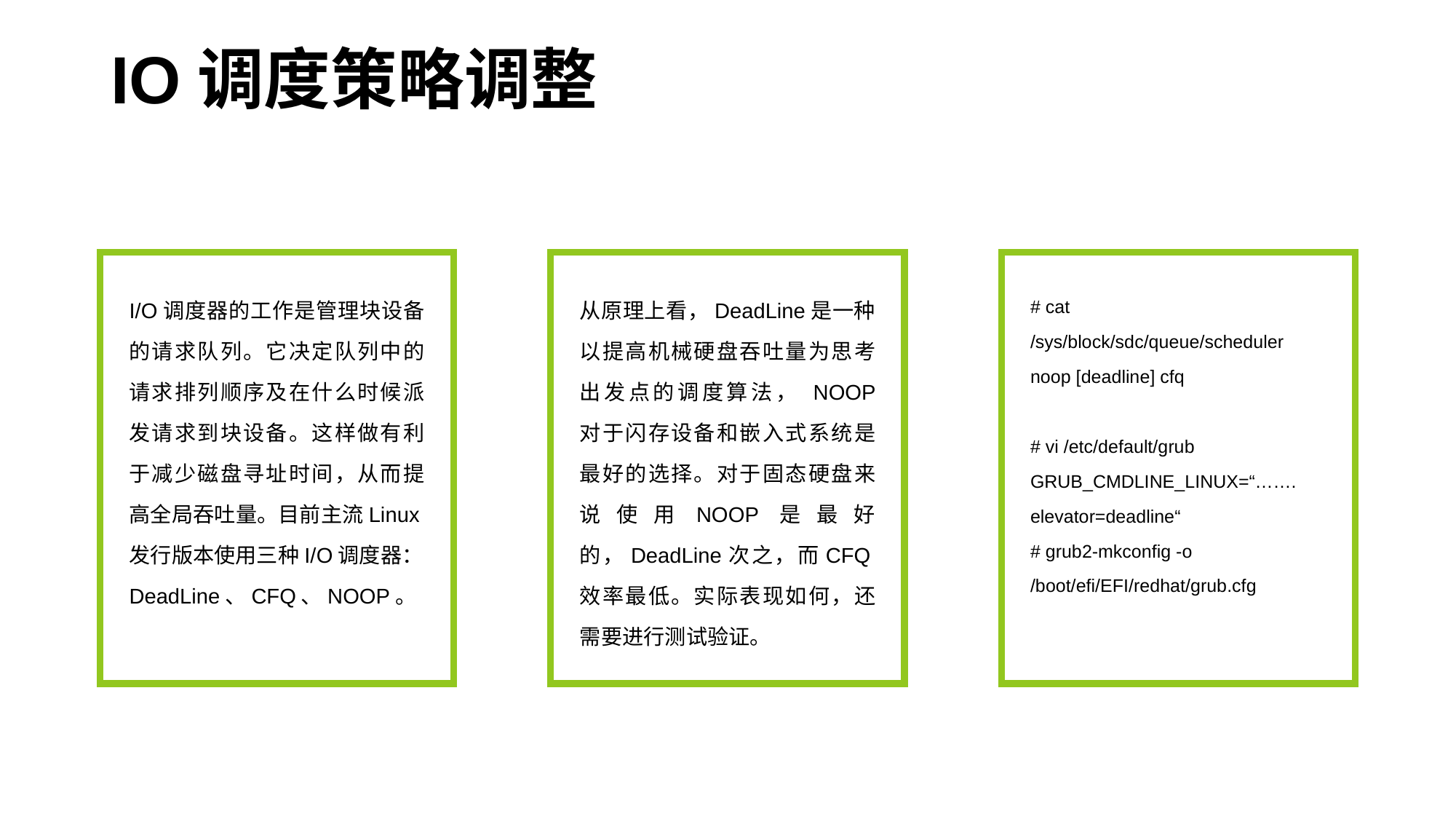

# IO调度策略调整

I/O调度器的工作是管理块设备的请求队列。它决定队列中的请求排列顺序及在什么时候派发请求到块设备。这样做有利于减少磁盘寻址时间，从而提高全局吞吐量。目前主流Linux发行版本使用三种I/O调度器：DeadLine、CFQ、NOOP。
从原理上看，DeadLine是一种以提高机械硬盘吞吐量为思考出发点的调度算法， NOOP 对于闪存设备和嵌入式系统是最好的选择。对于固态硬盘来说使用NOOP是最好的，DeadLine次之，而CFQ效率最低。实际表现如何，还需要进行测试验证。
# cat /sys/block/sdc/queue/scheduler
noop [deadline] cfq

# vi /etc/default/grub
GRUB_CMDLINE_LINUX=“……. elevator=deadline“
# grub2-mkconfig -o /boot/efi/EFI/redhat/grub.cfg